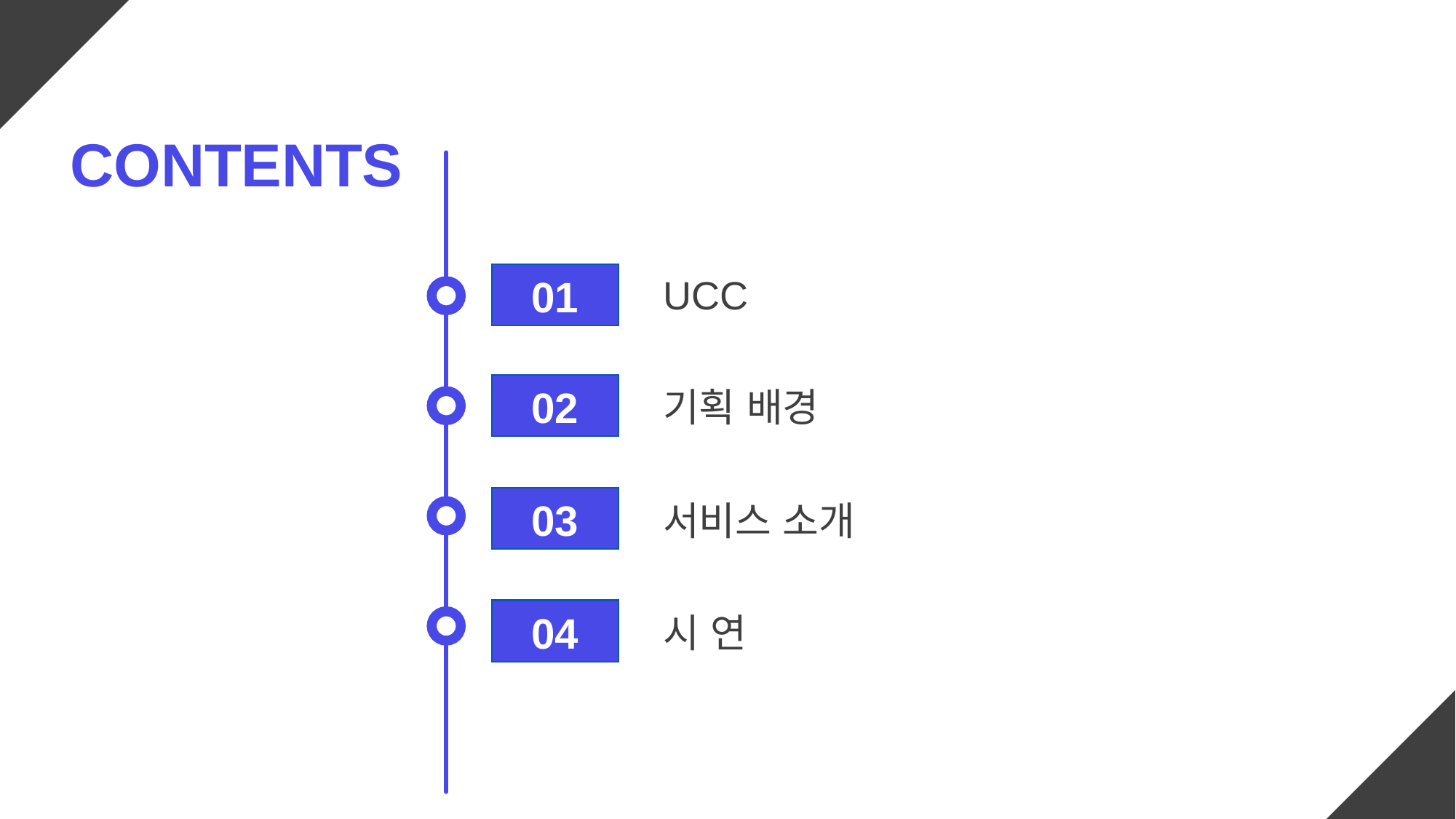

CONTENTS

UCC
01

02
기획 배경

03
서비스 소개

04
시 연